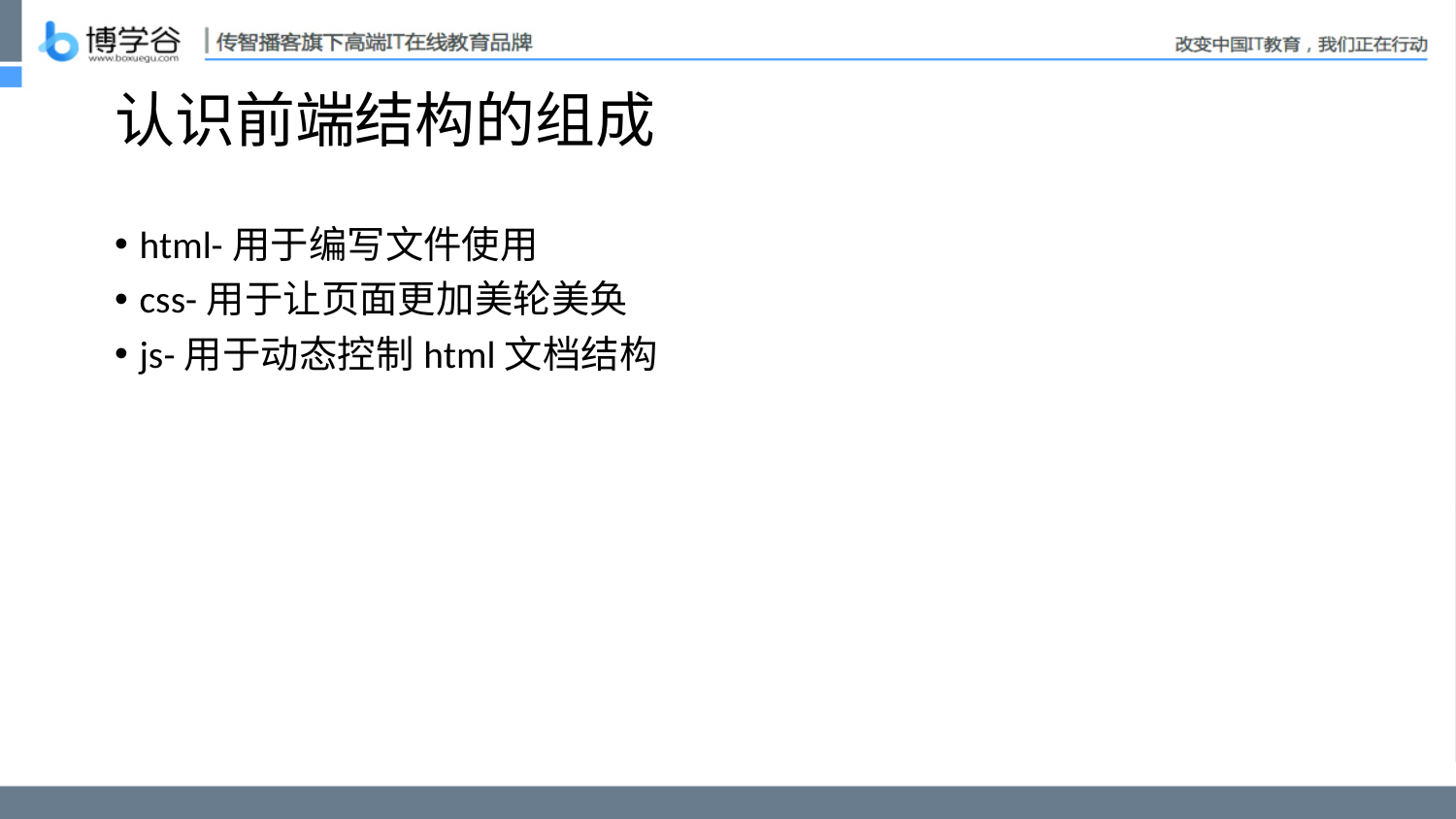

# 认识前端结构的组成
html-用于编写文件使用
css-用于让页面更加美轮美奂
js-用于动态控制html文档结构